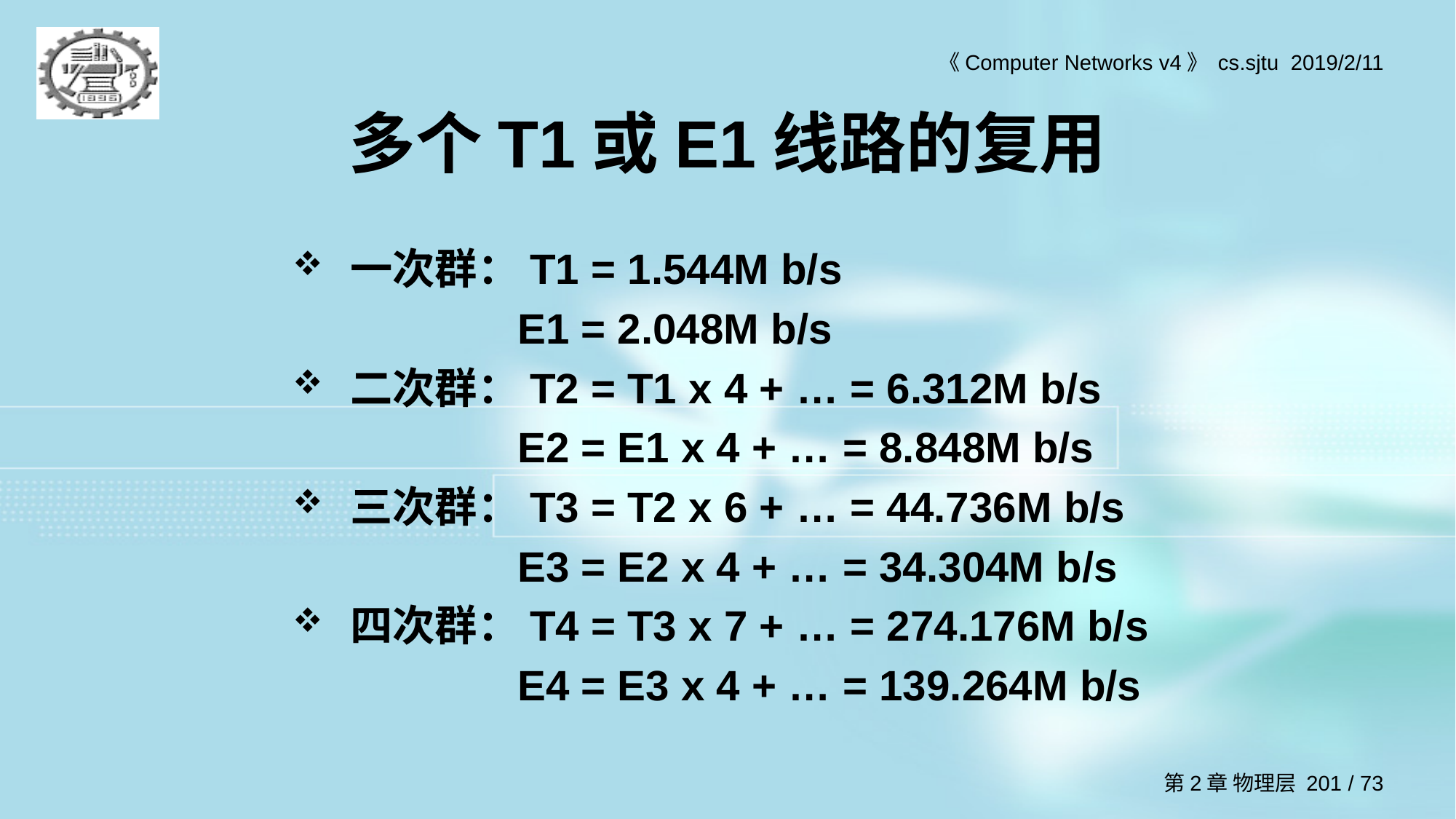

# 多个T1或E1线路的复用
一次群：T1 = 1.544M b/s
                   E1 = 2.048M b/s
二次群：T2 = T1 x 4 + … = 6.312M b/s
                   E2 = E1 x 4 + … = 8.848M b/s
三次群：T3 = T2 x 6 + … = 44.736M b/s
                   E3 = E2 x 4 + … = 34.304M b/s
四次群：T4 = T3 x 7 + … = 274.176M b/s
                   E4 = E3 x 4 + … = 139.264M b/s